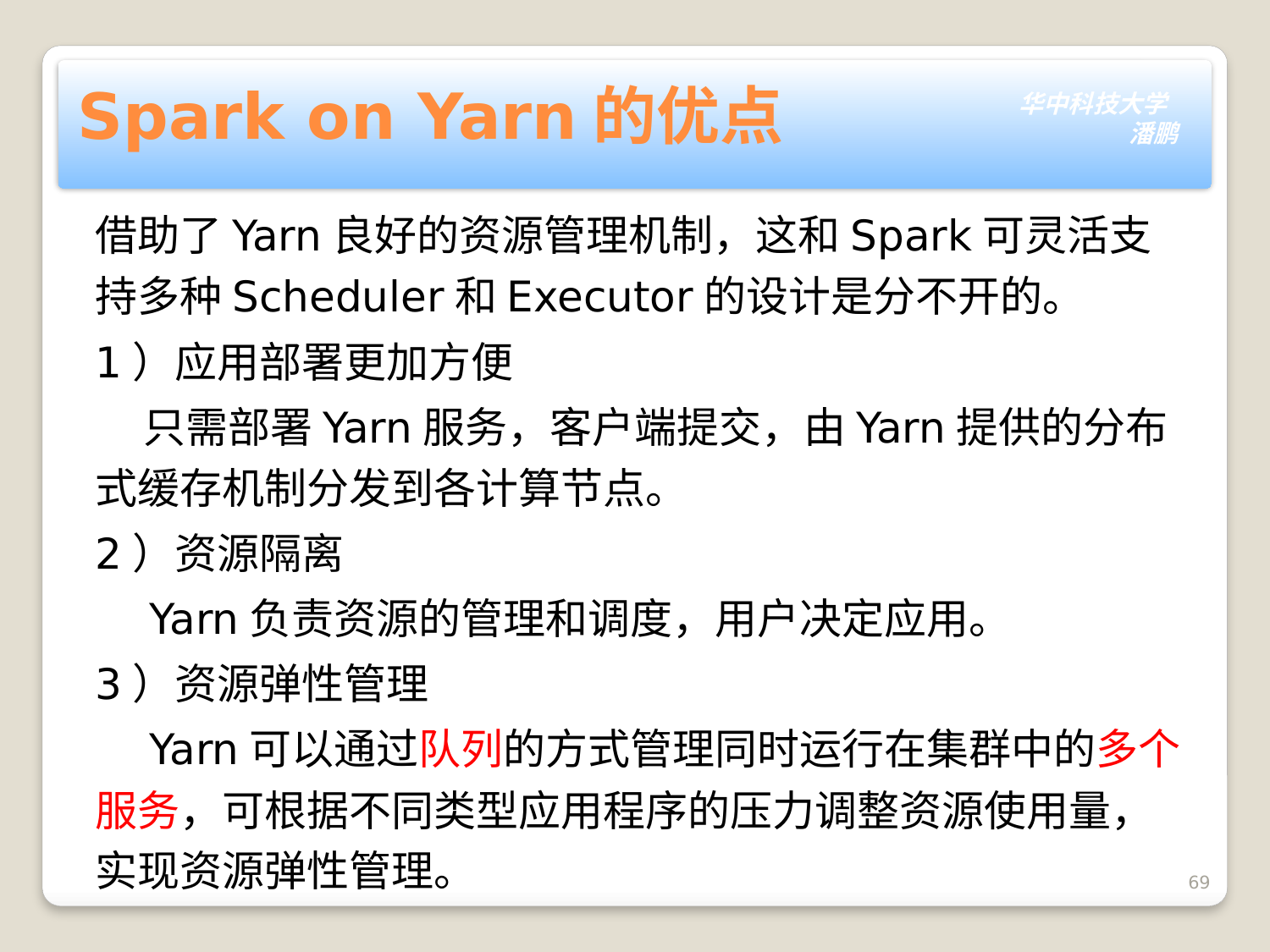

# Spark on Yarn的优点
借助了Yarn良好的资源管理机制，这和Spark可灵活支持多种Scheduler和Executor的设计是分不开的。
1）应用部署更加方便
    只需部署Yarn服务，客户端提交，由Yarn提供的分布式缓存机制分发到各计算节点。
2）资源隔离
    Yarn负责资源的管理和调度，用户决定应用。
3）资源弹性管理
    Yarn可以通过队列的方式管理同时运行在集群中的多个服务，可根据不同类型应用程序的压力调整资源使用量，实现资源弹性管理。
69